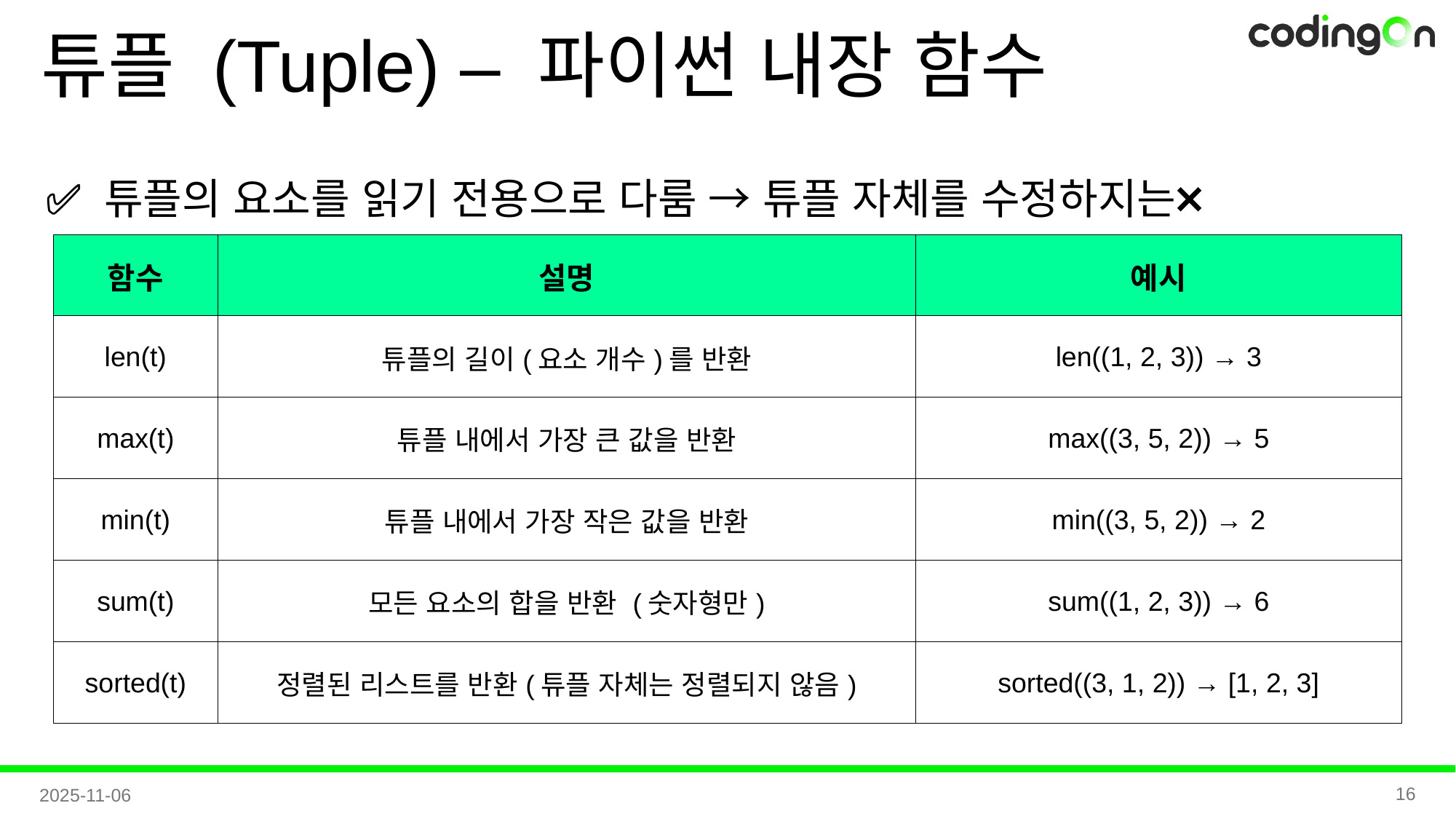

# 튜플 (Tuple) – 파이썬 내장 함수
✅ 튜플의 요소를 읽기 전용으로 다룸 → 튜플 자체를 수정하지는❌
| 함수 | 설명 | 예시 |
| --- | --- | --- |
| len(t) | 튜플의 길이(요소 개수)를 반환 | len((1, 2, 3)) → 3 |
| max(t) | 튜플 내에서 가장 큰 값을 반환 | max((3, 5, 2)) → 5 |
| min(t) | 튜플 내에서 가장 작은 값을 반환 | min((3, 5, 2)) → 2 |
| sum(t) | 모든 요소의 합을 반환 (숫자형만) | sum((1, 2, 3)) → 6 |
| sorted(t) | 정렬된 리스트를 반환(튜플 자체는 정렬되지 않음) | sorted((3, 1, 2)) → [1, 2, 3] |
16
2025-11-06